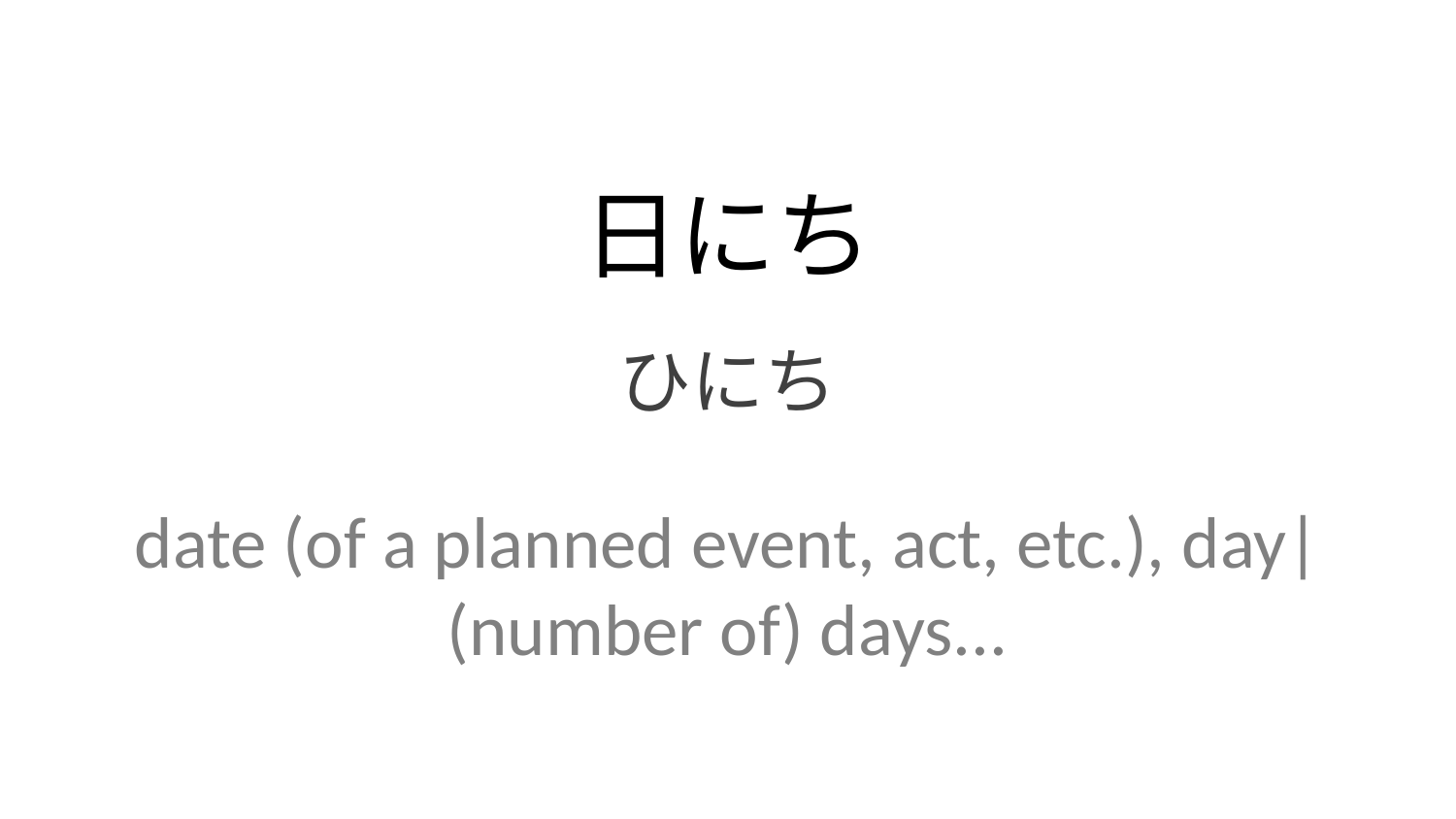

日にち

ひにち
date (of a planned event, act, etc.), day| (number of) days...